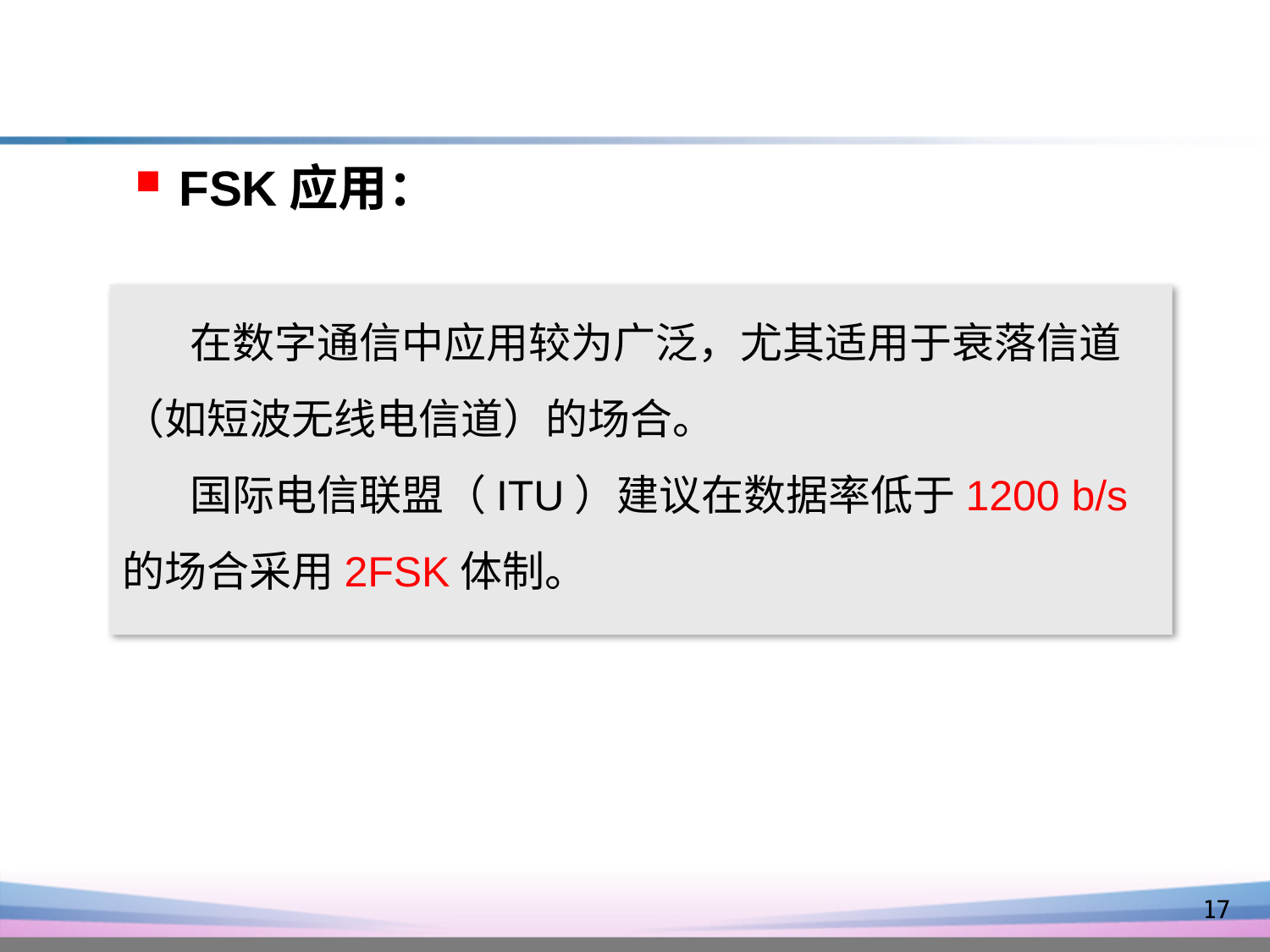

FSK应用：
      在数字通信中应用较为广泛，尤其适用于衰落信道
（如短波无线电信道）的场合。
      国际电信联盟（ITU）建议在数据率低于1200 b/s
的场合采用2FSK体制。
17